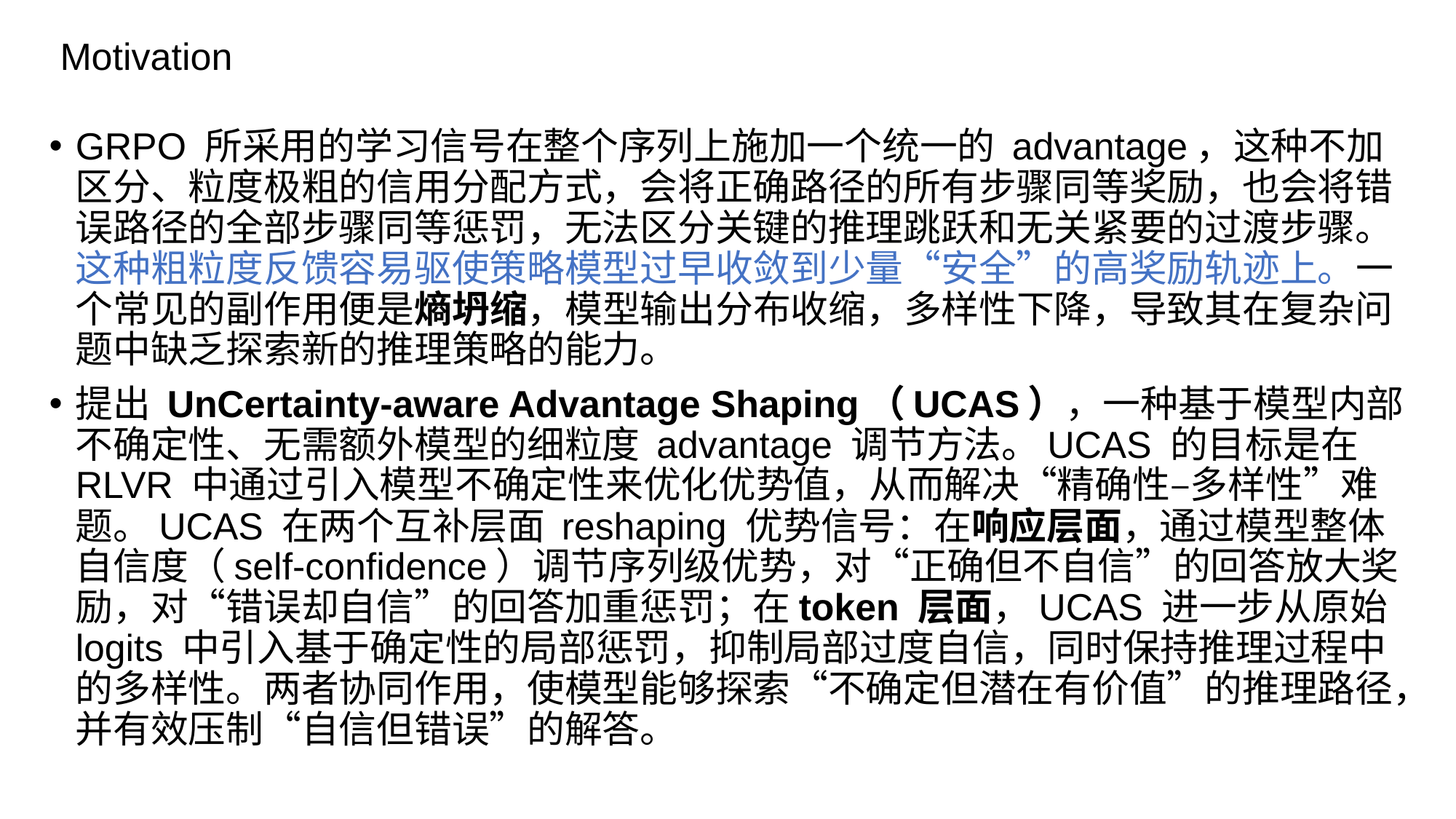

# Motivation
GRPO 所采用的学习信号在整个序列上施加一个统一的 advantage，这种不加区分、粒度极粗的信用分配方式，会将正确路径的所有步骤同等奖励，也会将错误路径的全部步骤同等惩罚，无法区分关键的推理跳跃和无关紧要的过渡步骤。这种粗粒度反馈容易驱使策略模型过早收敛到少量“安全”的高奖励轨迹上。一个常见的副作用便是熵坍缩，模型输出分布收缩，多样性下降，导致其在复杂问题中缺乏探索新的推理策略的能力。
提出 UnCertainty-aware Advantage Shaping（UCAS），一种基于模型内部不确定性、无需额外模型的细粒度 advantage 调节方法。UCAS 的目标是在 RLVR 中通过引入模型不确定性来优化优势值，从而解决“精确性–多样性”难题。UCAS 在两个互补层面 reshaping 优势信号：在响应层面，通过模型整体自信度（self-confidence）调节序列级优势，对“正确但不自信”的回答放大奖励，对“错误却自信”的回答加重惩罚；在token 层面，UCAS 进一步从原始 logits 中引入基于确定性的局部惩罚，抑制局部过度自信，同时保持推理过程中的多样性。两者协同作用，使模型能够探索“不确定但潜在有价值”的推理路径，并有效压制“自信但错误”的解答。